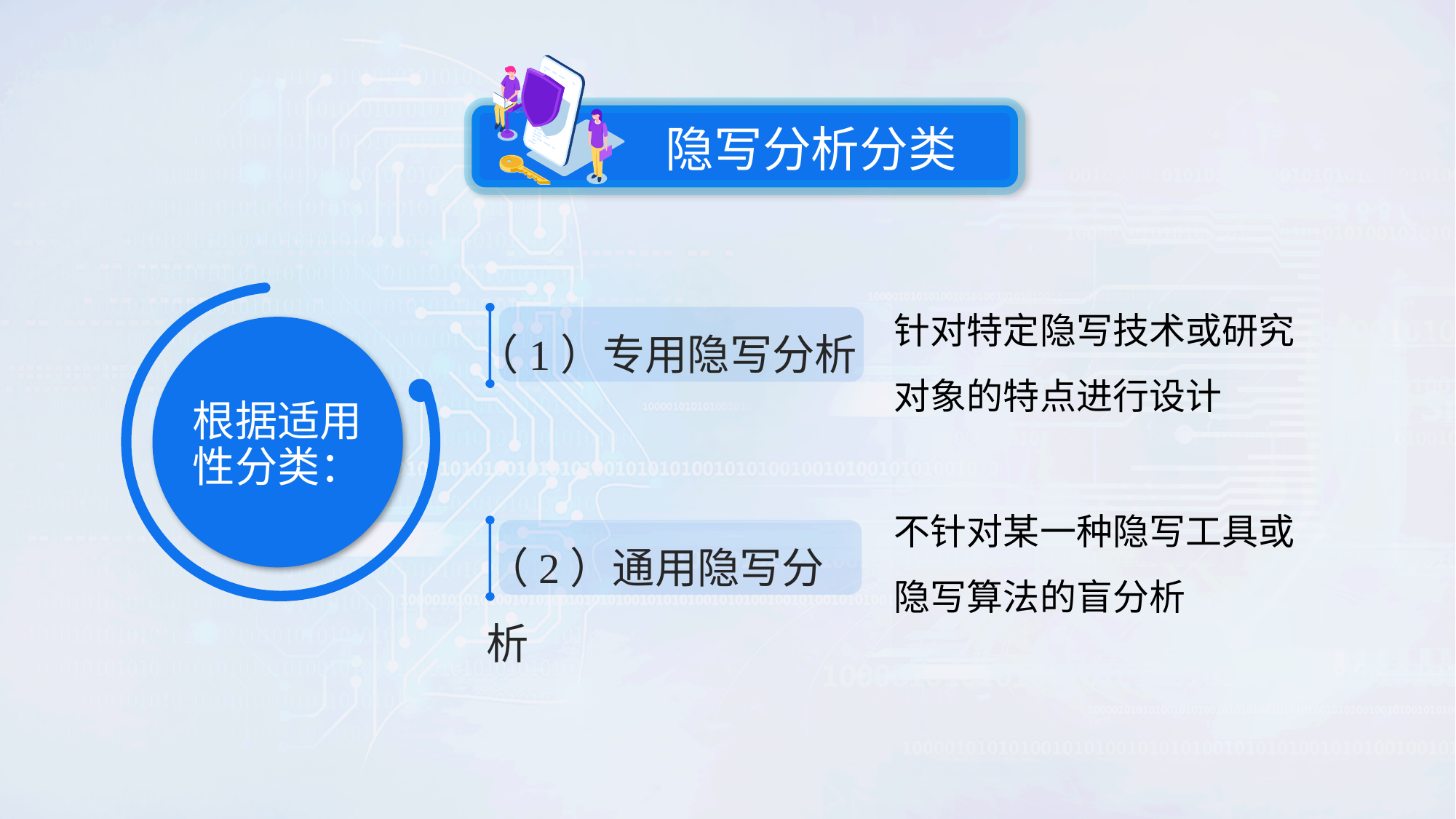

隐写分析分类
针对特定隐写技术或研究对象的特点进行设计

（1）专用隐写分析

根据适用性分类：
不针对某一种隐写工具或隐写算法的盲分析
（2）通用隐写分析